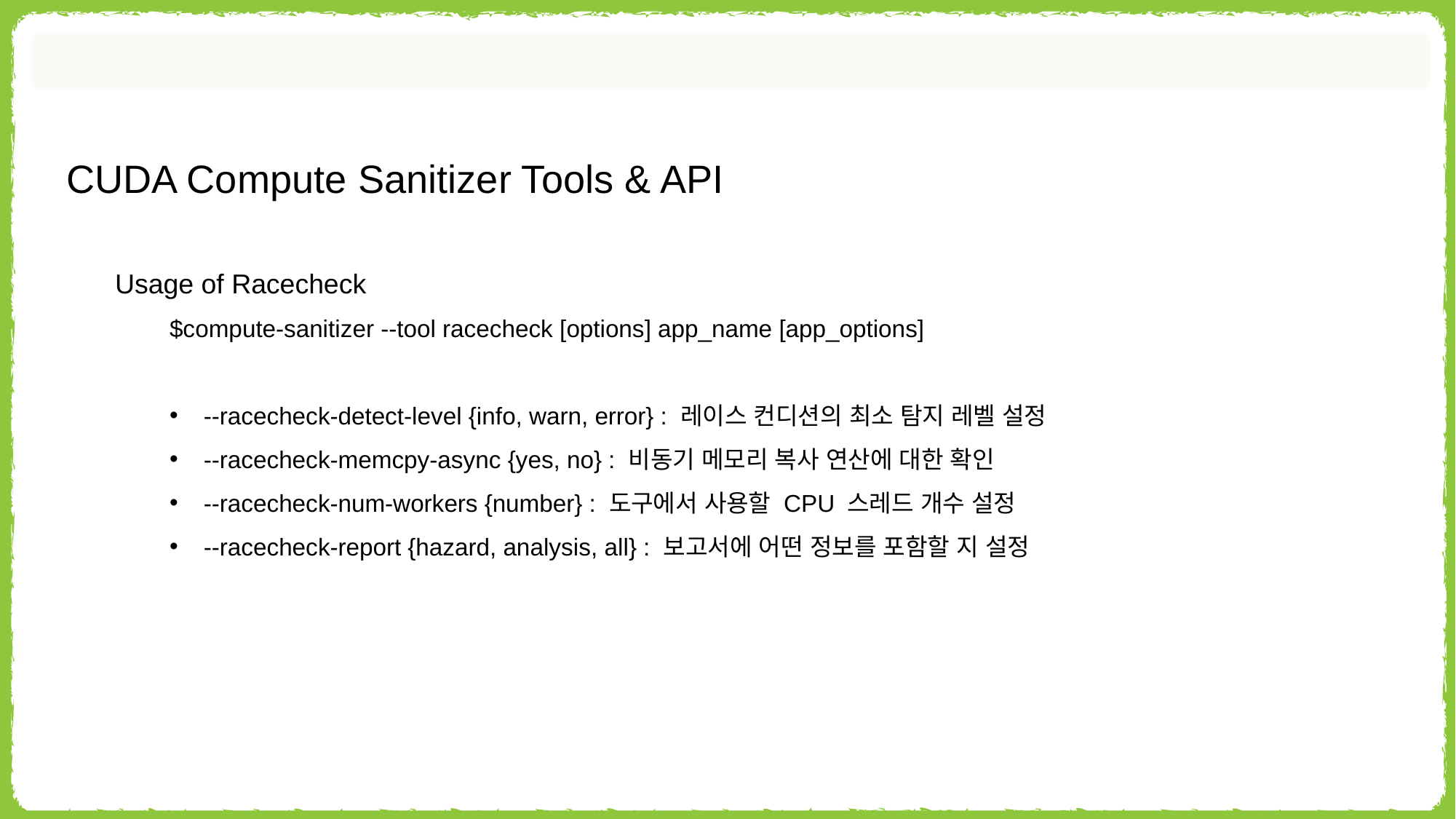

CUDA Compute Sanitizer Tools & API
Usage of Racecheck
$compute-sanitizer --tool racecheck [options] app_name [app_options]

--racecheck-detect-level {info, warn, error} : 레이스 컨디션의 최소 탐지 레벨 설정
--racecheck-memcpy-async {yes, no} : 비동기 메모리 복사 연산에 대한 확인
--racecheck-num-workers {number} : 도구에서 사용할 CPU 스레드 개수 설정
--racecheck-report {hazard, analysis, all} : 보고서에 어떤 정보를 포함할 지 설정